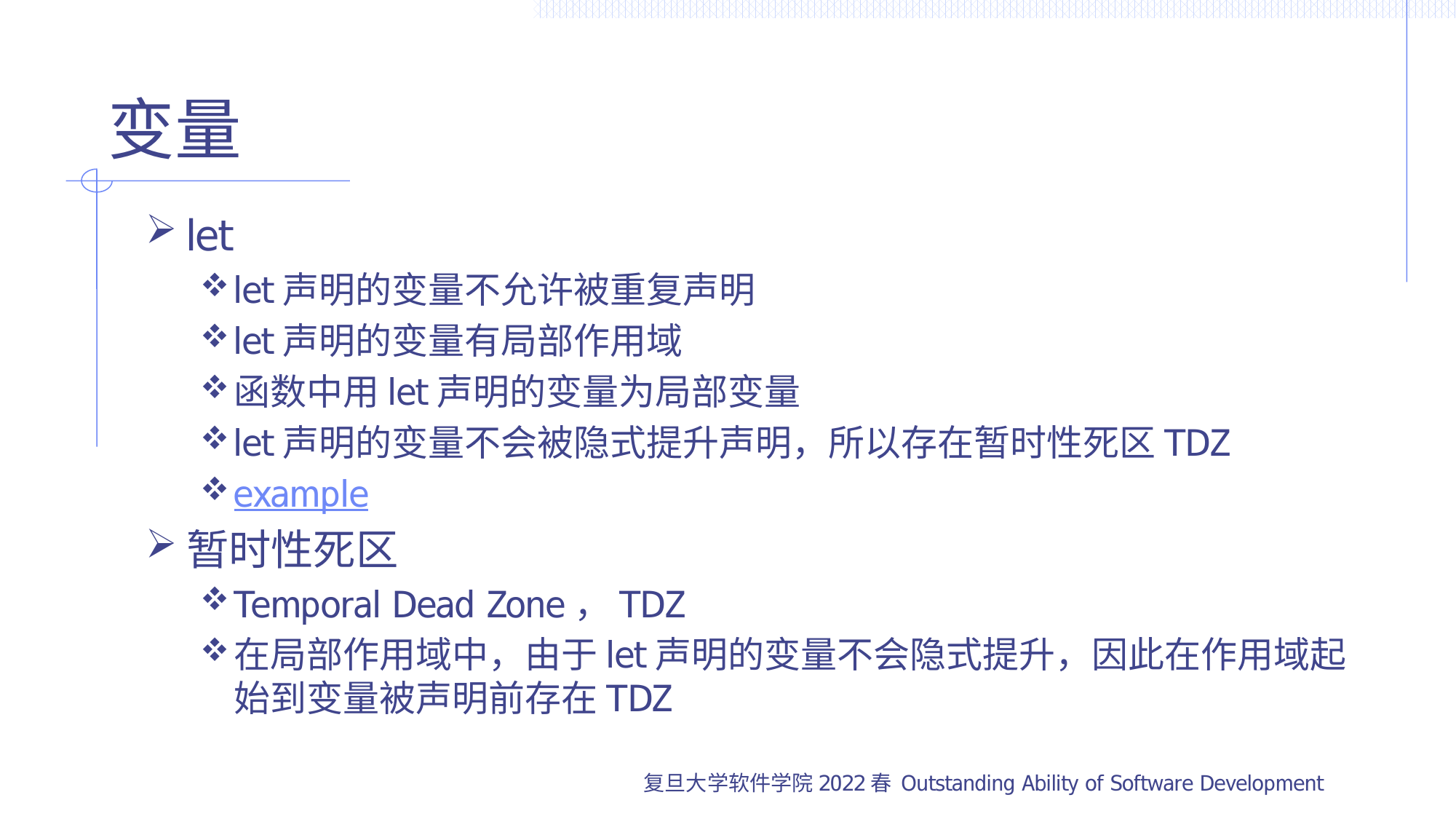

# 变量
let
let声明的变量不允许被重复声明
let声明的变量有局部作用域
函数中用let声明的变量为局部变量
let声明的变量不会被隐式提升声明，所以存在暂时性死区TDZ
example
暂时性死区
Temporal Dead Zone，TDZ
在局部作用域中，由于let声明的变量不会隐式提升，因此在作用域起始到变量被声明前存在TDZ